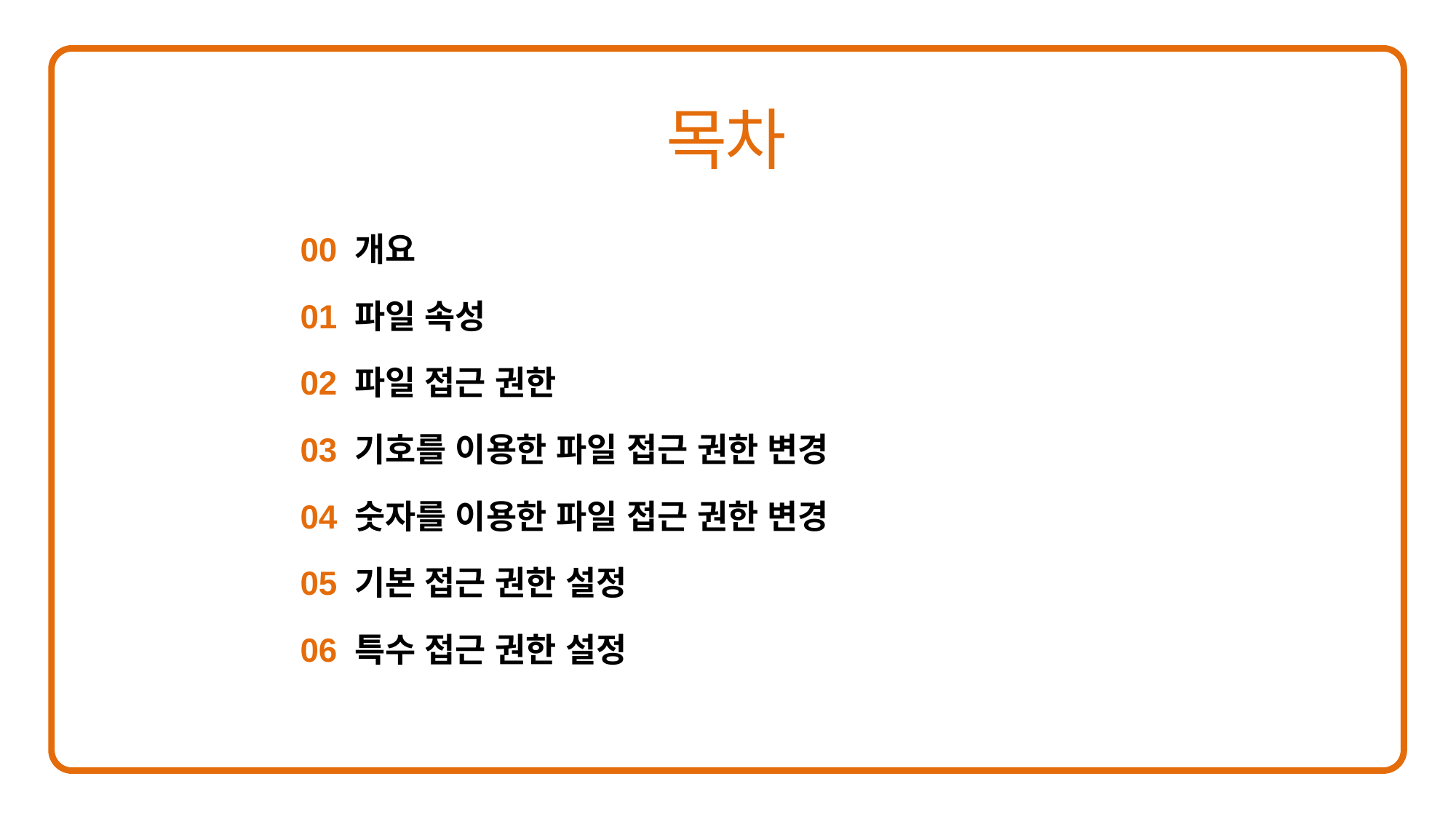

00 개요
01 파일 속성
02 파일 접근 권한
03 기호를 이용한 파일 접근 권한 변경
04 숫자를 이용한 파일 접근 권한 변경
05 기본 접근 권한 설정
06 특수 접근 권한 설정